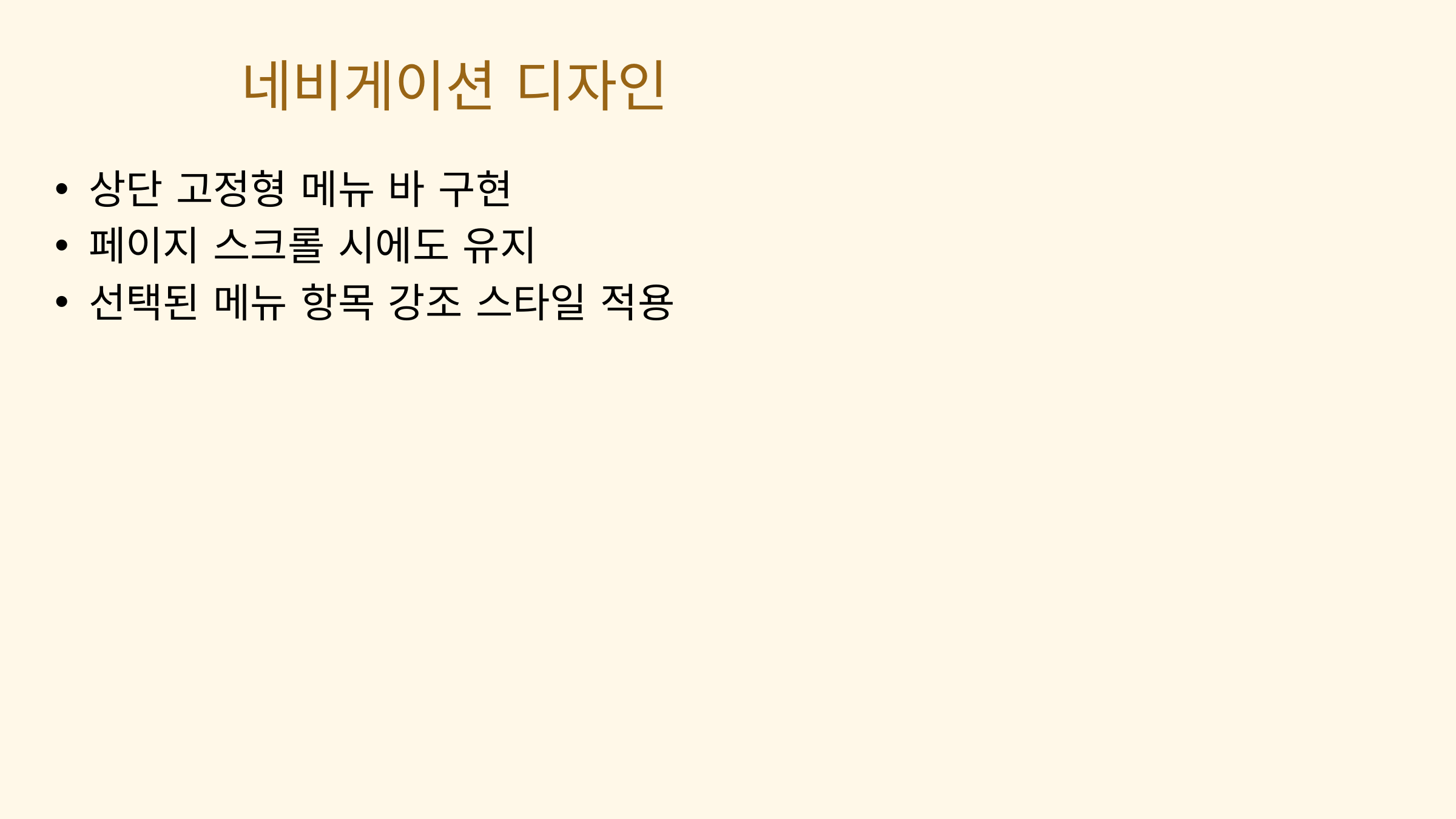

네비게이션 디자인
상단 고정형 메뉴 바 구현
페이지 스크롤 시에도 유지
선택된 메뉴 항목 강조 스타일 적용